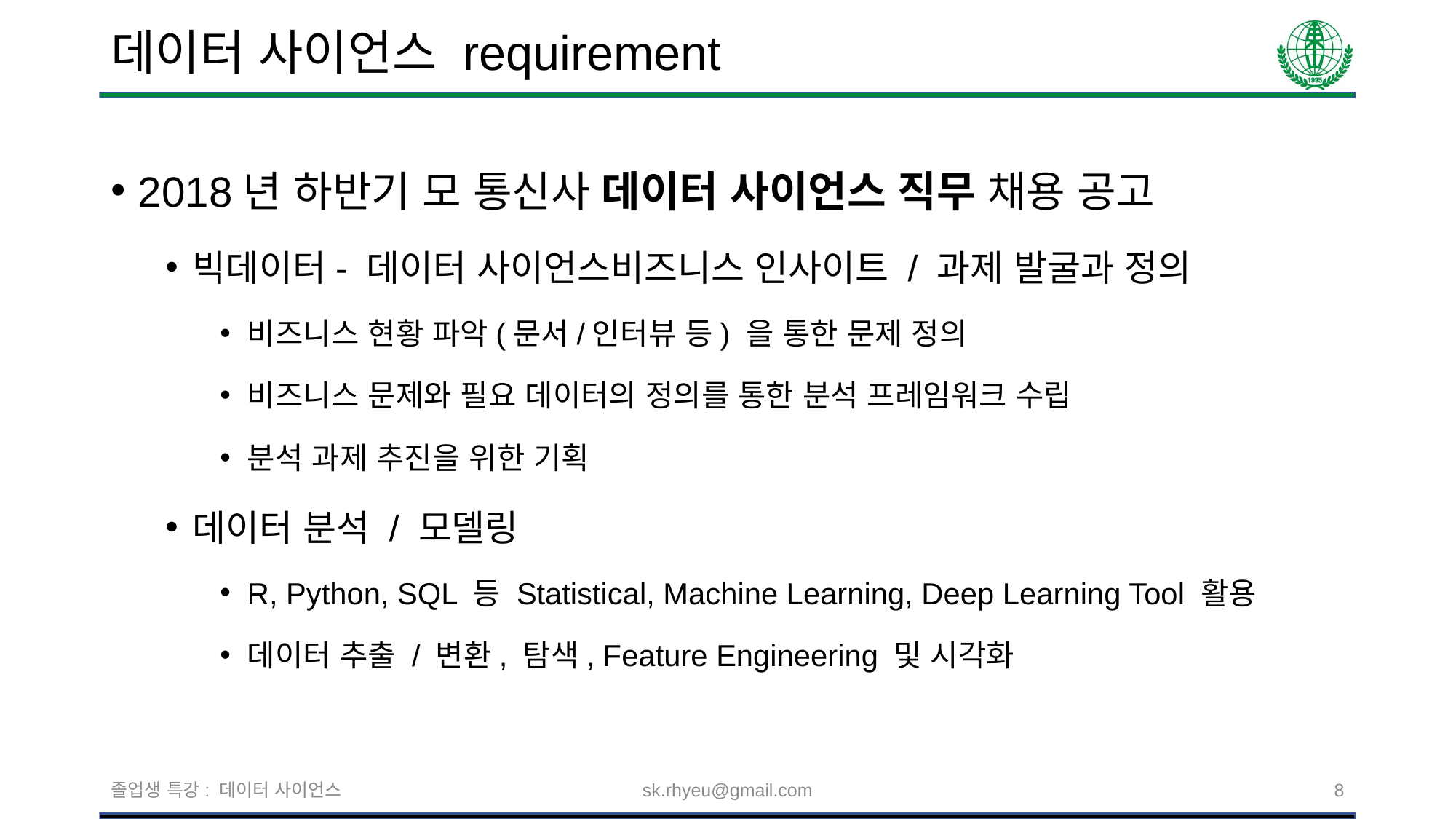

# 데이터 사이언스 requirement
2018년 하반기 모 통신사 데이터 사이언스 직무 채용 공고
빅데이터- 데이터 사이언스비즈니스 인사이트 / 과제 발굴과 정의
비즈니스 현황 파악(문서/인터뷰 등) 을 통한 문제 정의
비즈니스 문제와 필요 데이터의 정의를 통한 분석 프레임워크 수립
분석 과제 추진을 위한 기획
데이터 분석 / 모델링
R, Python, SQL 등 Statistical, Machine Learning, Deep Learning Tool 활용
데이터 추출 / 변환, 탐색, Feature Engineering 및 시각화
졸업생 특강: 데이터 사이언스
sk.rhyeu@gmail.com
8